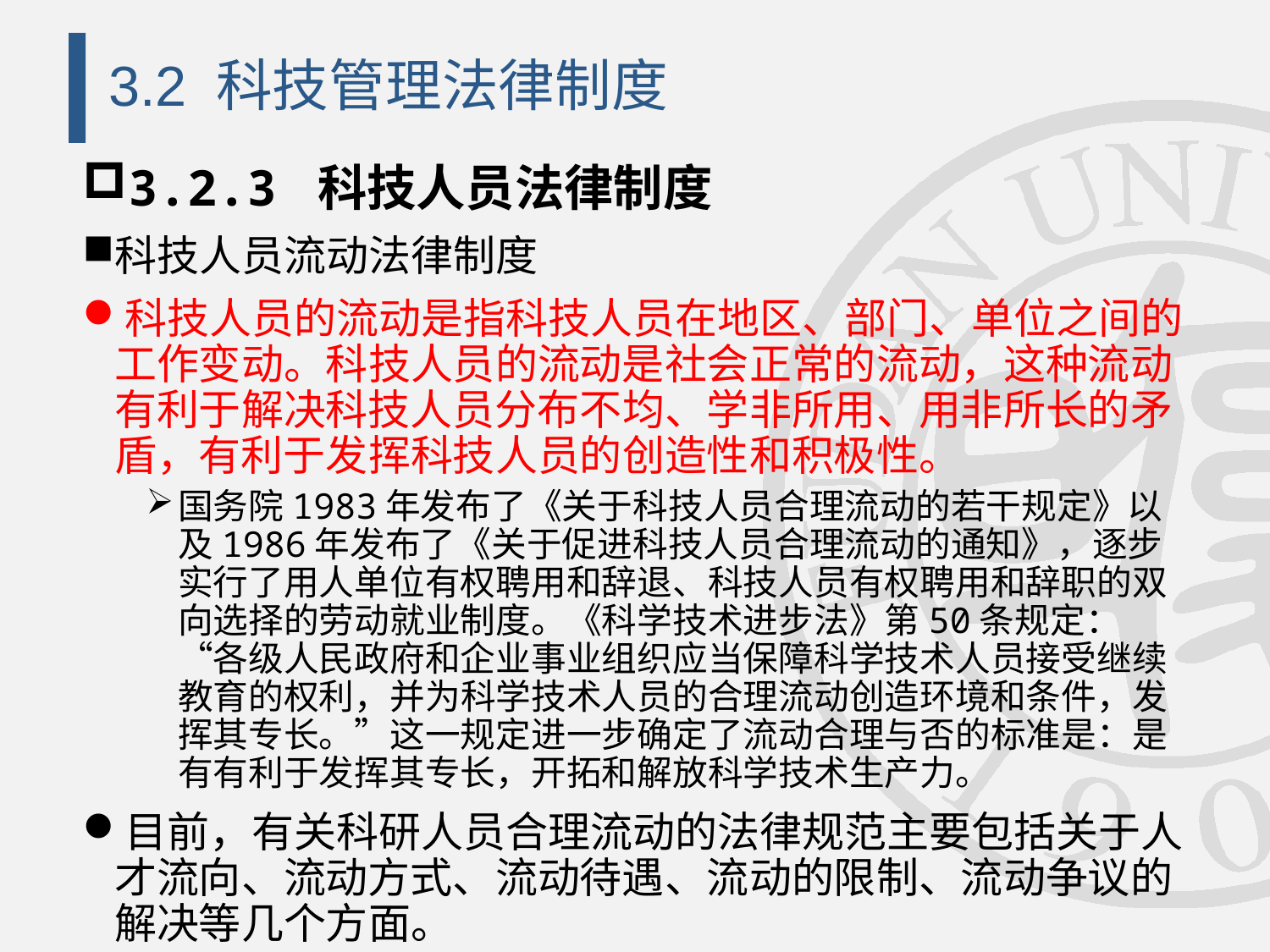

# 3.2 科技管理法律制度
3.2.3 科技人员法律制度
科技人员流动法律制度
科技人员的流动是指科技人员在地区、部门、单位之间的工作变动。科技人员的流动是社会正常的流动，这种流动有利于解决科技人员分布不均、学非所用、用非所长的矛盾，有利于发挥科技人员的创造性和积极性。
国务院1983年发布了《关于科技人员合理流动的若干规定》以及1986年发布了《关于促进科技人员合理流动的通知》，逐步实行了用人单位有权聘用和辞退、科技人员有权聘用和辞职的双向选择的劳动就业制度。《科学技术进步法》第50条规定：“各级人民政府和企业事业组织应当保障科学技术人员接受继续教育的权利，并为科学技术人员的合理流动创造环境和条件，发挥其专长。”这一规定进一步确定了流动合理与否的标准是：是有有利于发挥其专长，开拓和解放科学技术生产力。
目前，有关科研人员合理流动的法律规范主要包括关于人才流向、流动方式、流动待遇、流动的限制、流动争议的解决等几个方面。